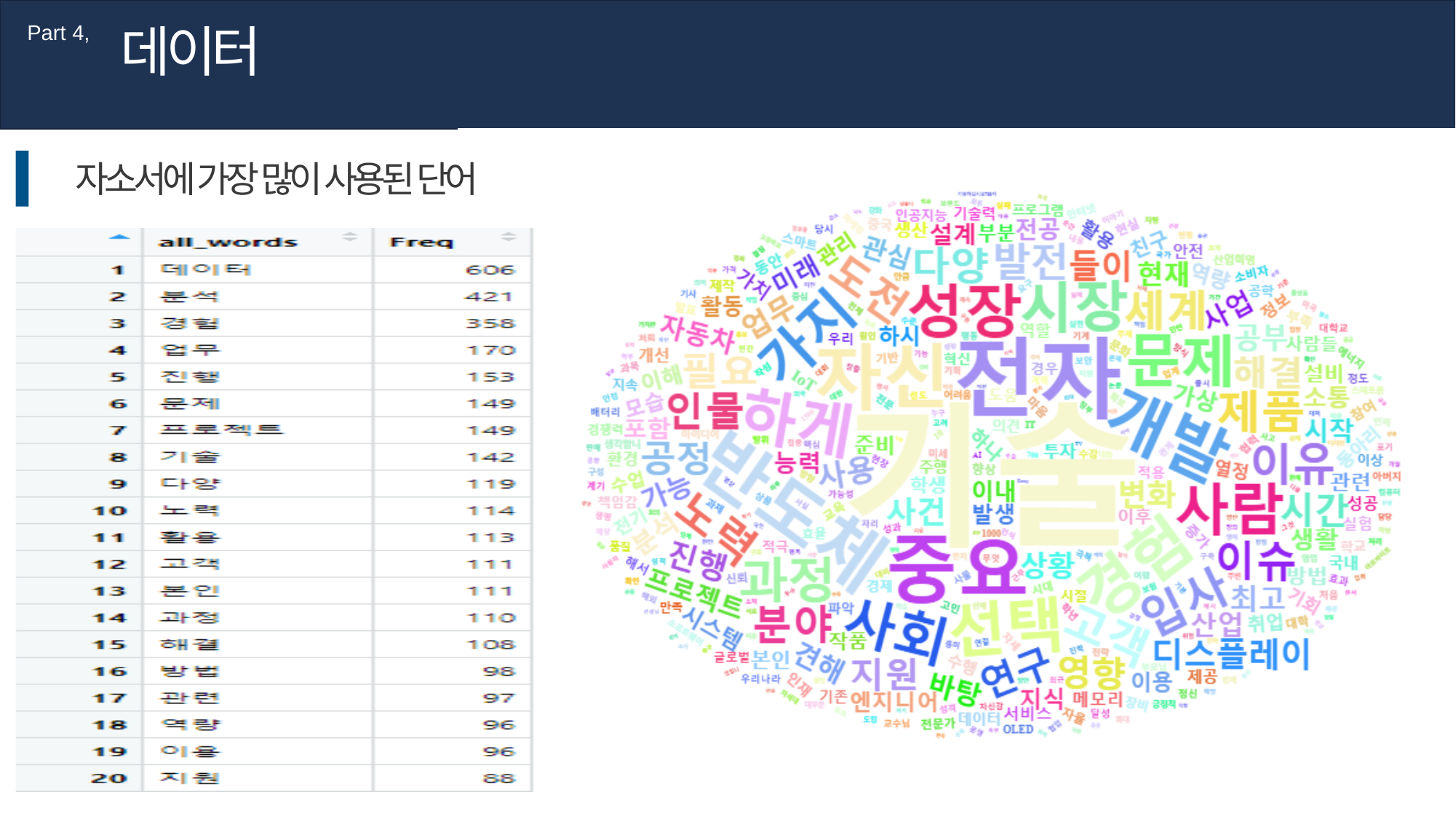

데이터
Part 4,

자소서에 가장 많이 사용된 단어